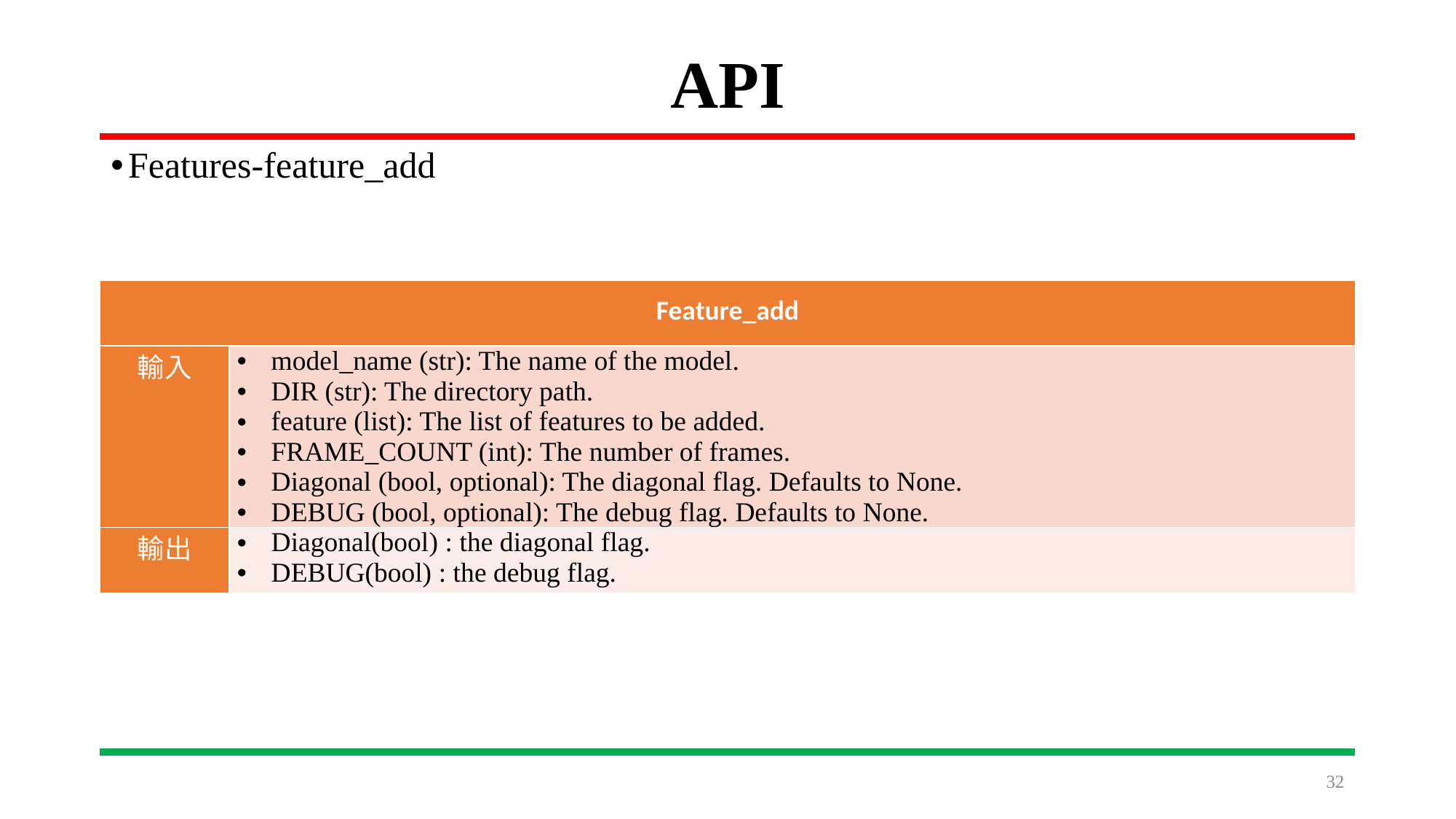

# API
Features-feature_add
| Feature\_add |  |
| --- | --- |
| 輸入 | model\_name (str): The name of the model. DIR (str): The directory path. feature (list): The list of features to be added. FRAME\_COUNT (int): The number of frames. Diagonal (bool, optional): The diagonal flag. Defaults to None. DEBUG (bool, optional): The debug flag. Defaults to None. |
| 輸出 | Diagonal(bool) : the diagonal flag. DEBUG(bool) : the debug flag. |
32